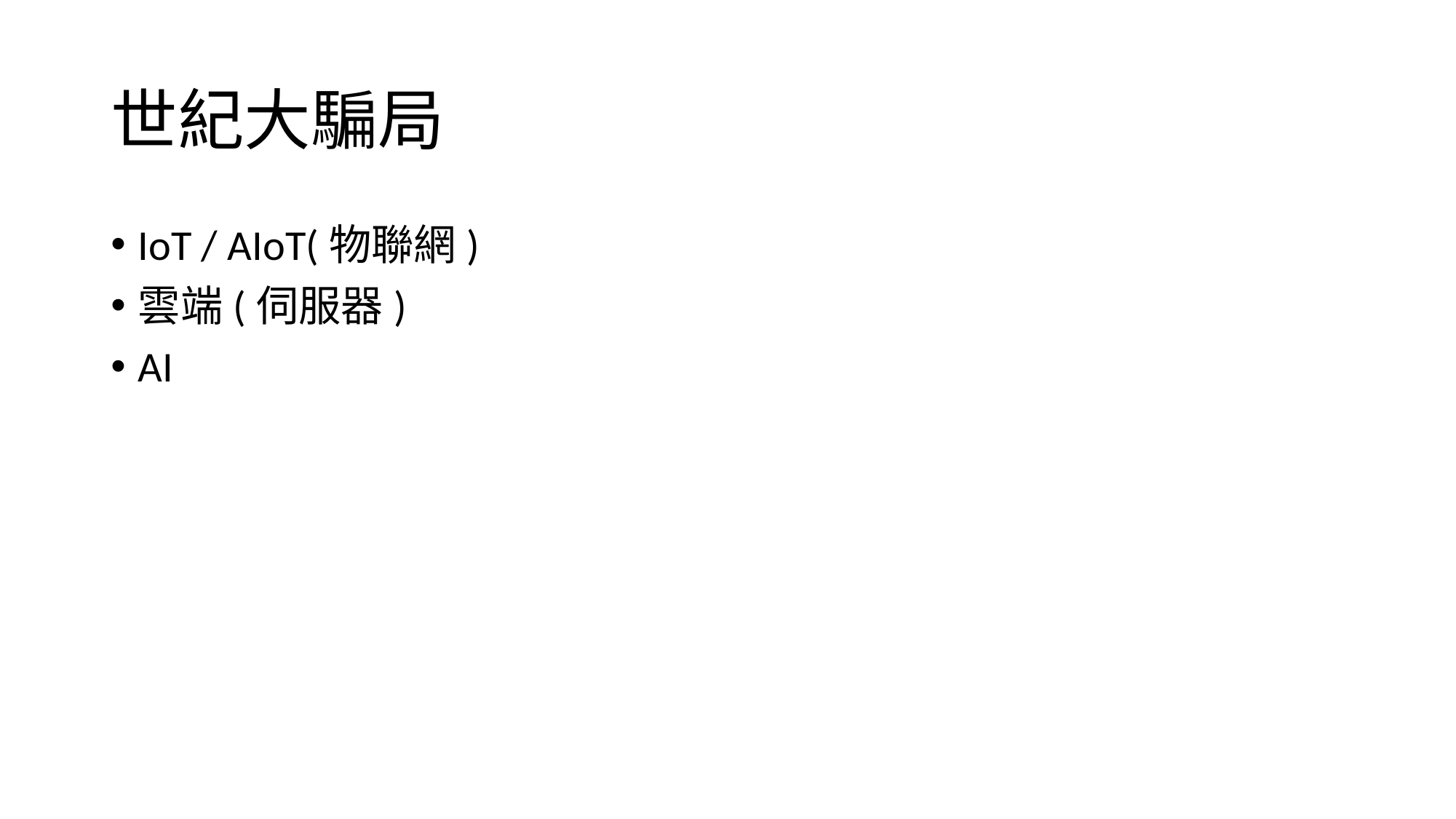

# 世紀大騙局
IoT / AIoT(物聯網)
雲端(伺服器)
AI